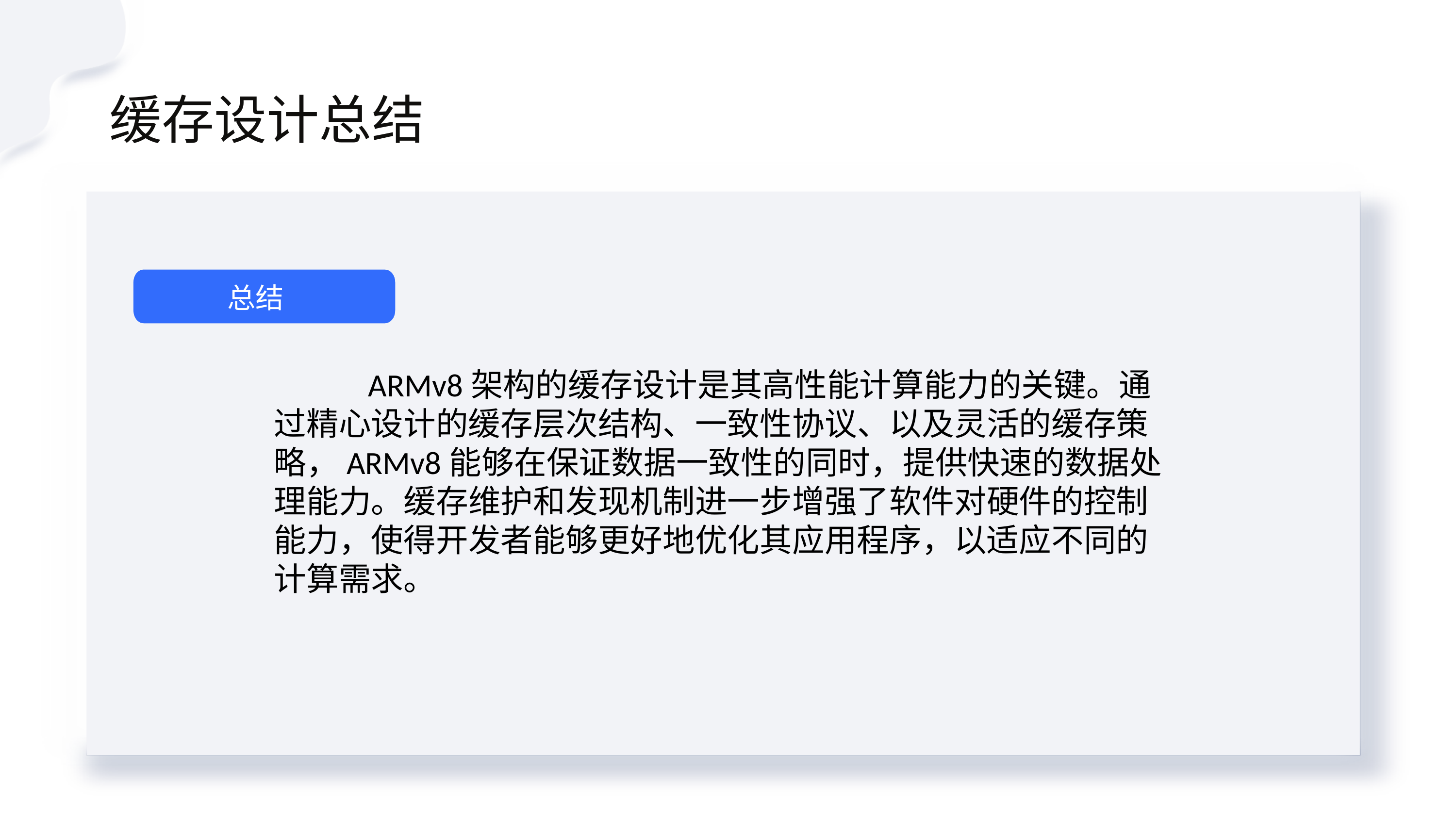

缓存设计总结

总结
          ARMv8架构的缓存设计是其高性能计算能力的关键。通过精心设计的缓存层次结构、一致性协议、以及灵活的缓存策略，ARMv8能够在保证数据一致性的同时，提供快速的数据处理能力。缓存维护和发现机制进一步增强了软件对硬件的控制能力，使得开发者能够更好地优化其应用程序，以适应不同的计算需求。